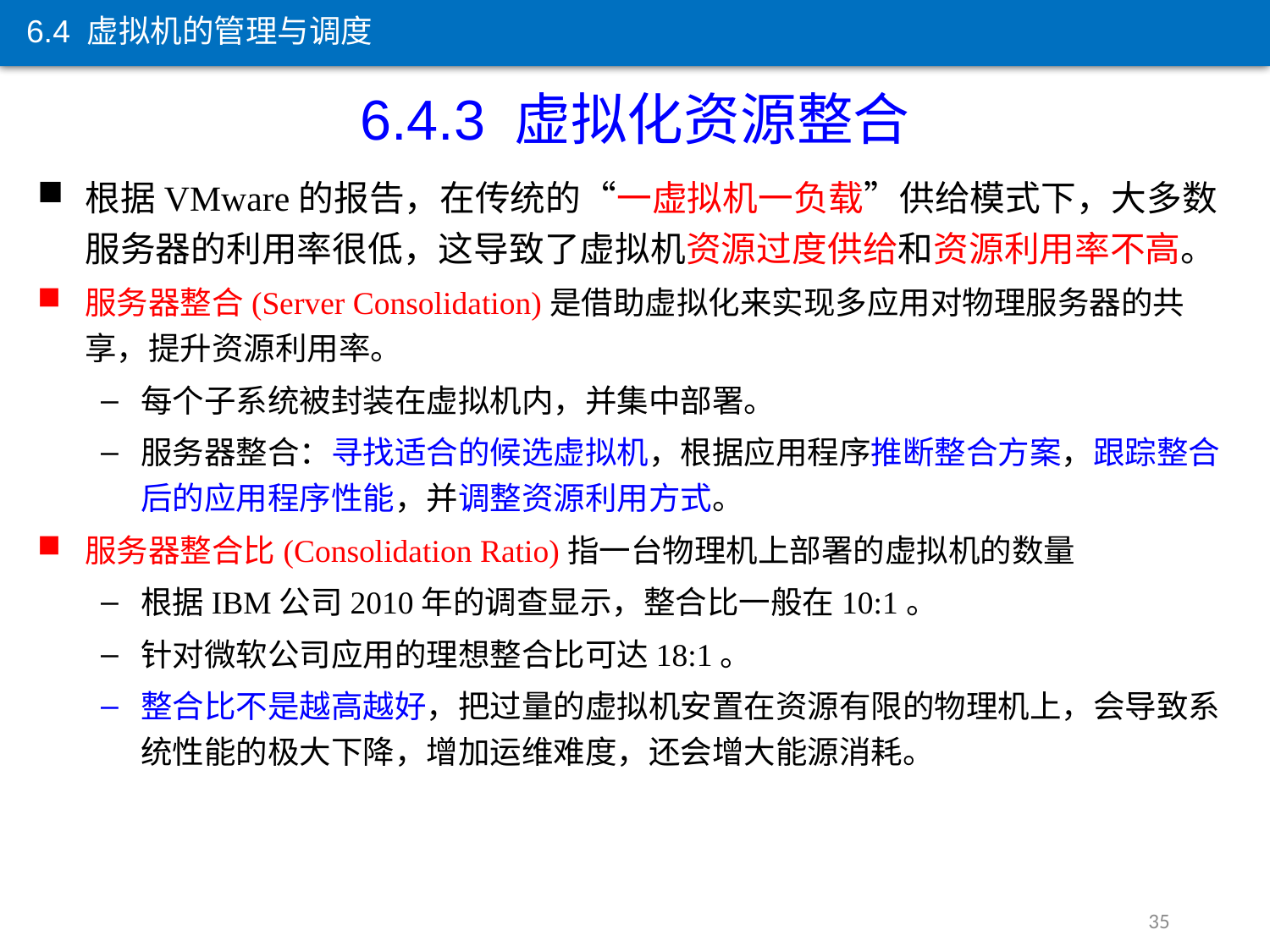

6.4 虚拟机的管理与调度
6.4.3 虚拟化资源整合
根据VMware的报告，在传统的“一虚拟机一负载”供给模式下，大多数服务器的利用率很低，这导致了虚拟机资源过度供给和资源利用率不高。
服务器整合(Server Consolidation)是借助虚拟化来实现多应用对物理服务器的共享，提升资源利用率。
每个子系统被封装在虚拟机内，并集中部署。
服务器整合：寻找适合的候选虚拟机，根据应用程序推断整合方案，跟踪整合后的应用程序性能，并调整资源利用方式。
服务器整合比(Consolidation Ratio)指一台物理机上部署的虚拟机的数量
根据IBM公司2010年的调查显示，整合比一般在10:1。
针对微软公司应用的理想整合比可达18:1。
整合比不是越高越好，把过量的虚拟机安置在资源有限的物理机上，会导致系统性能的极大下降，增加运维难度，还会增大能源消耗。
35